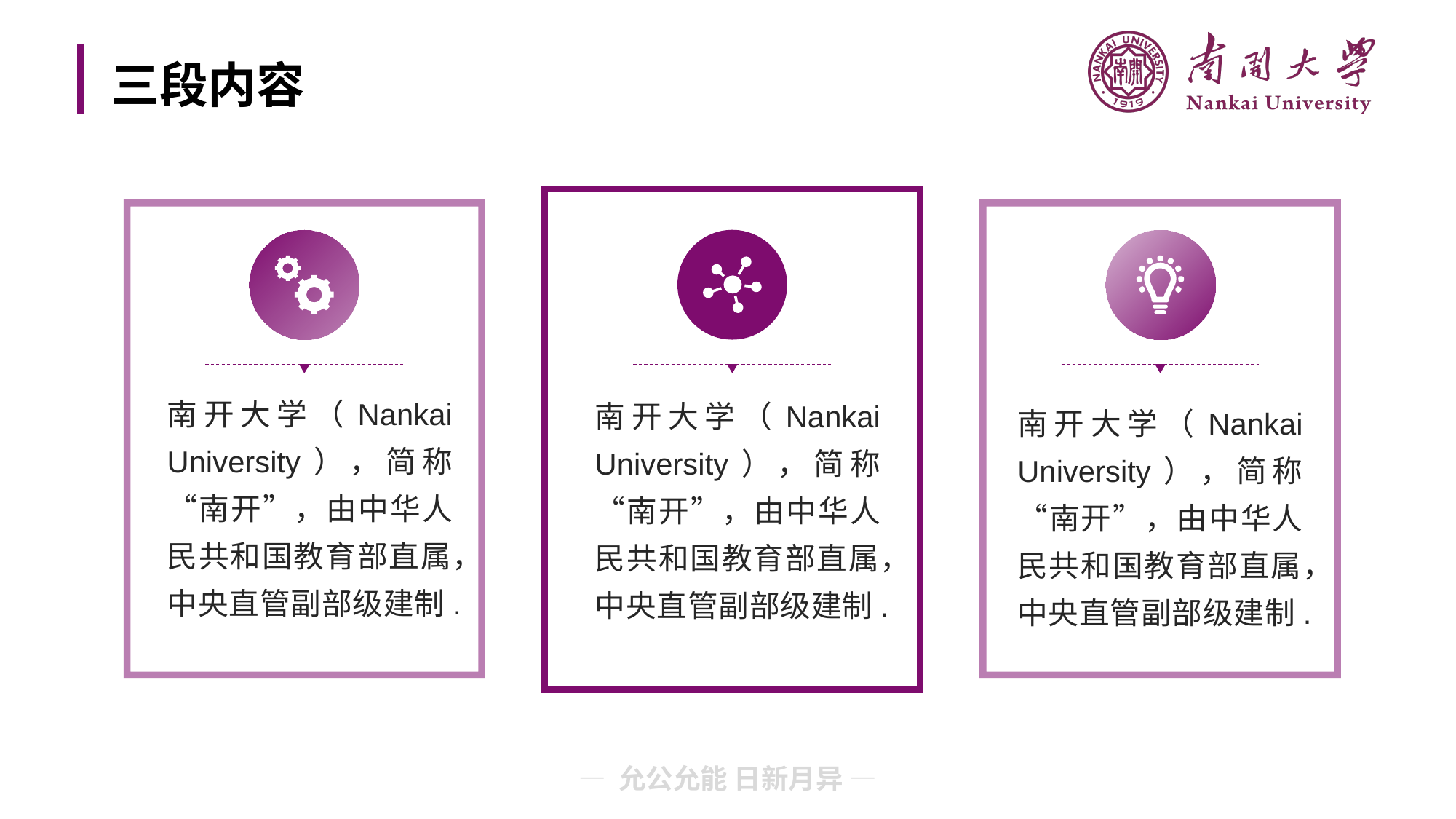

# 三段内容

南开大学（Nankai University），简称“南开”，由中华人民共和国教育部直属，中央直管副部级建制.
南开大学（Nankai University），简称“南开”，由中华人民共和国教育部直属，中央直管副部级建制.
南开大学（Nankai University），简称“南开”，由中华人民共和国教育部直属，中央直管副部级建制.